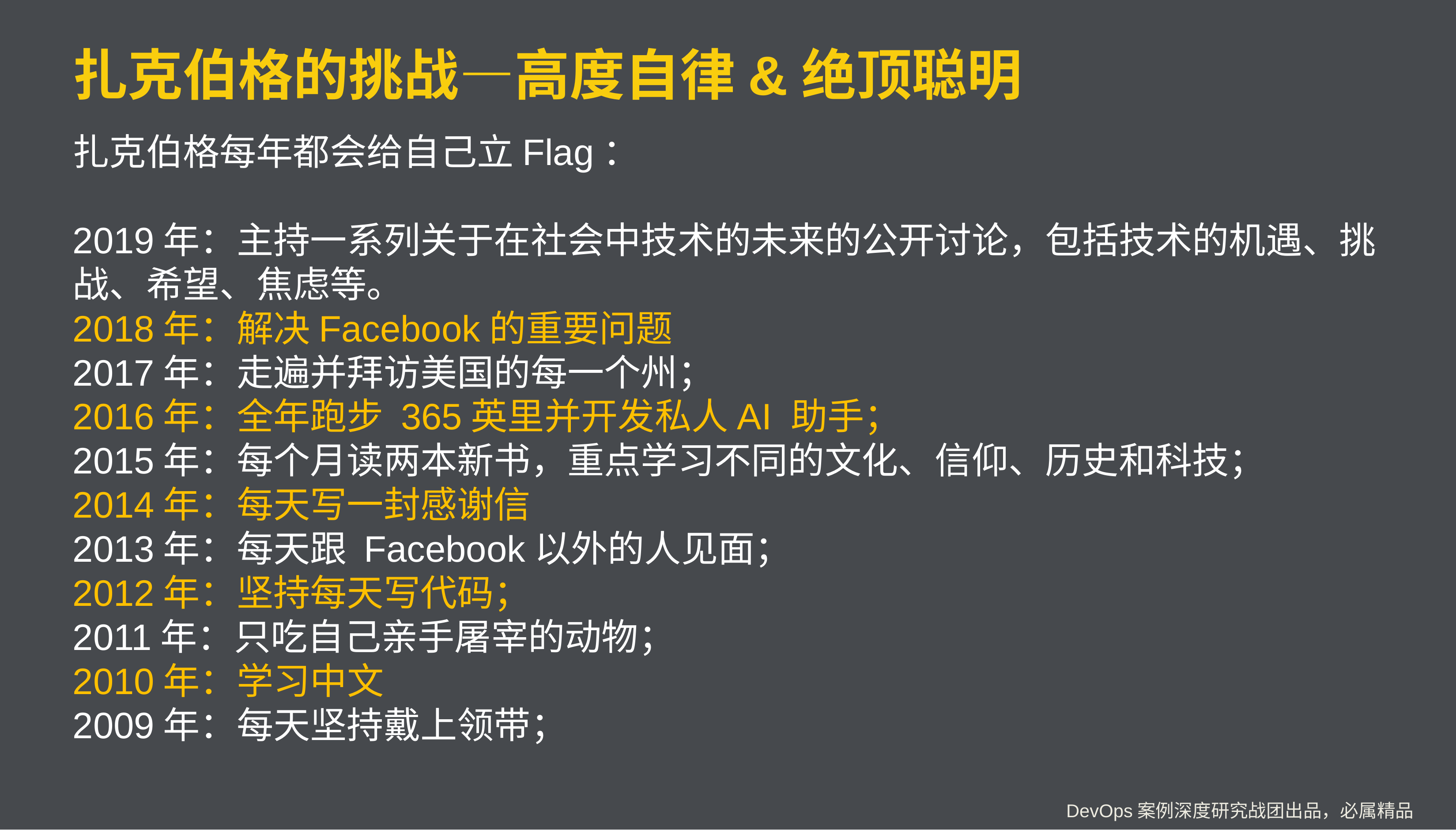

# 扎克伯格的挑战—高度自律&绝顶聪明
扎克伯格每年都会给自己立Flag：

2019年：主持一系列关于在社会中技术的未来的公开讨论，包括技术的机遇、挑战、希望、焦虑等。
2018年：解决Facebook的重要问题
2017年：走遍并拜访美国的每一个州；
2016年：全年跑步 365英里并开发私人AI 助手；
2015年：每个月读两本新书，重点学习不同的文化、信仰、历史和科技；
2014年：每天写一封感谢信
2013年：每天跟 Facebook以外的人见面；
2012年：坚持每天写代码；
2011年：只吃自己亲手屠宰的动物；
2010年：学习中文
2009年：每天坚持戴上领带；